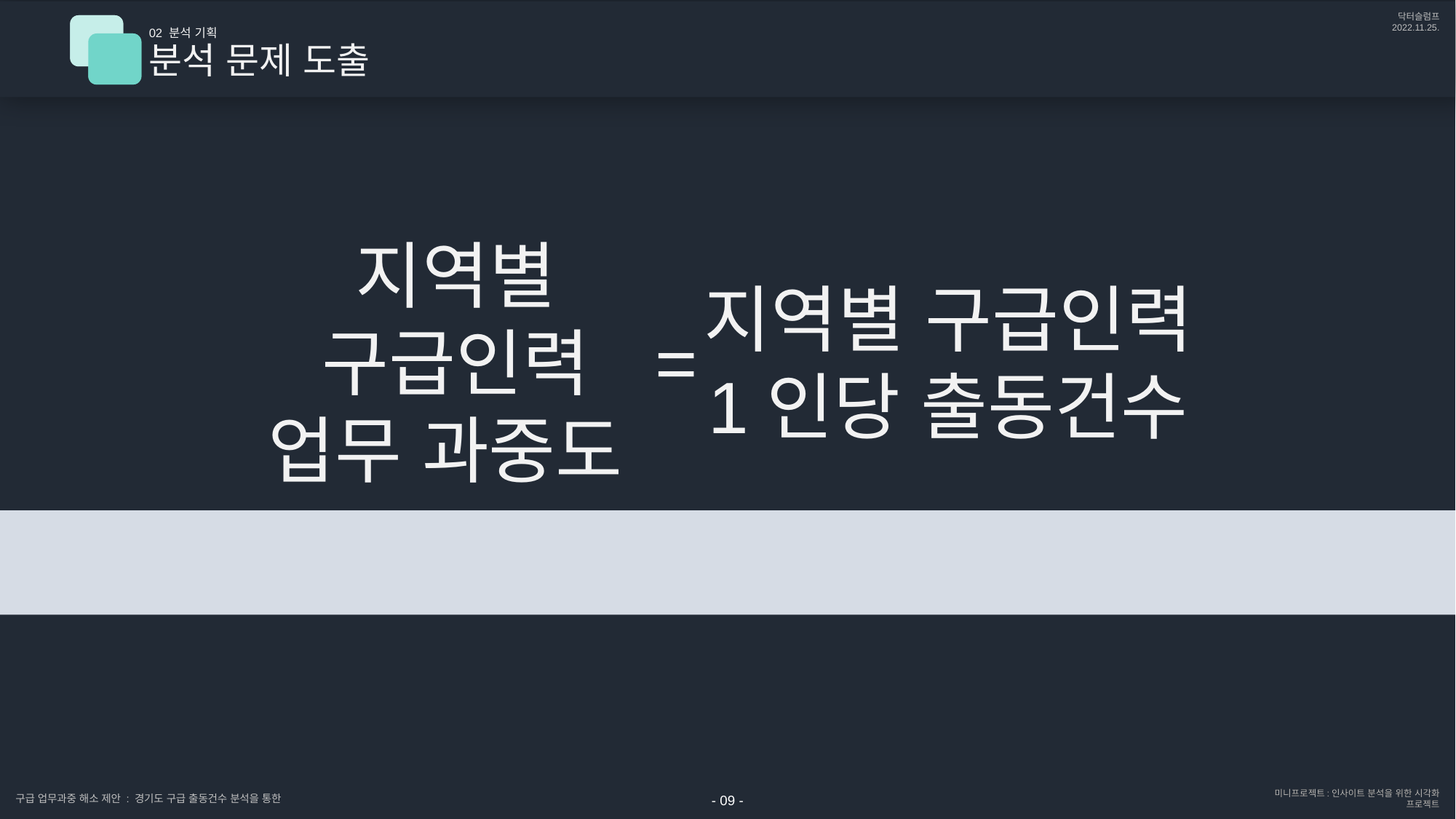

02 분석 기획

분석 문제 도출
지역별
구급인력
업무 과중도
지역별 구급인력
1인당 출동건수
=

- 09 -